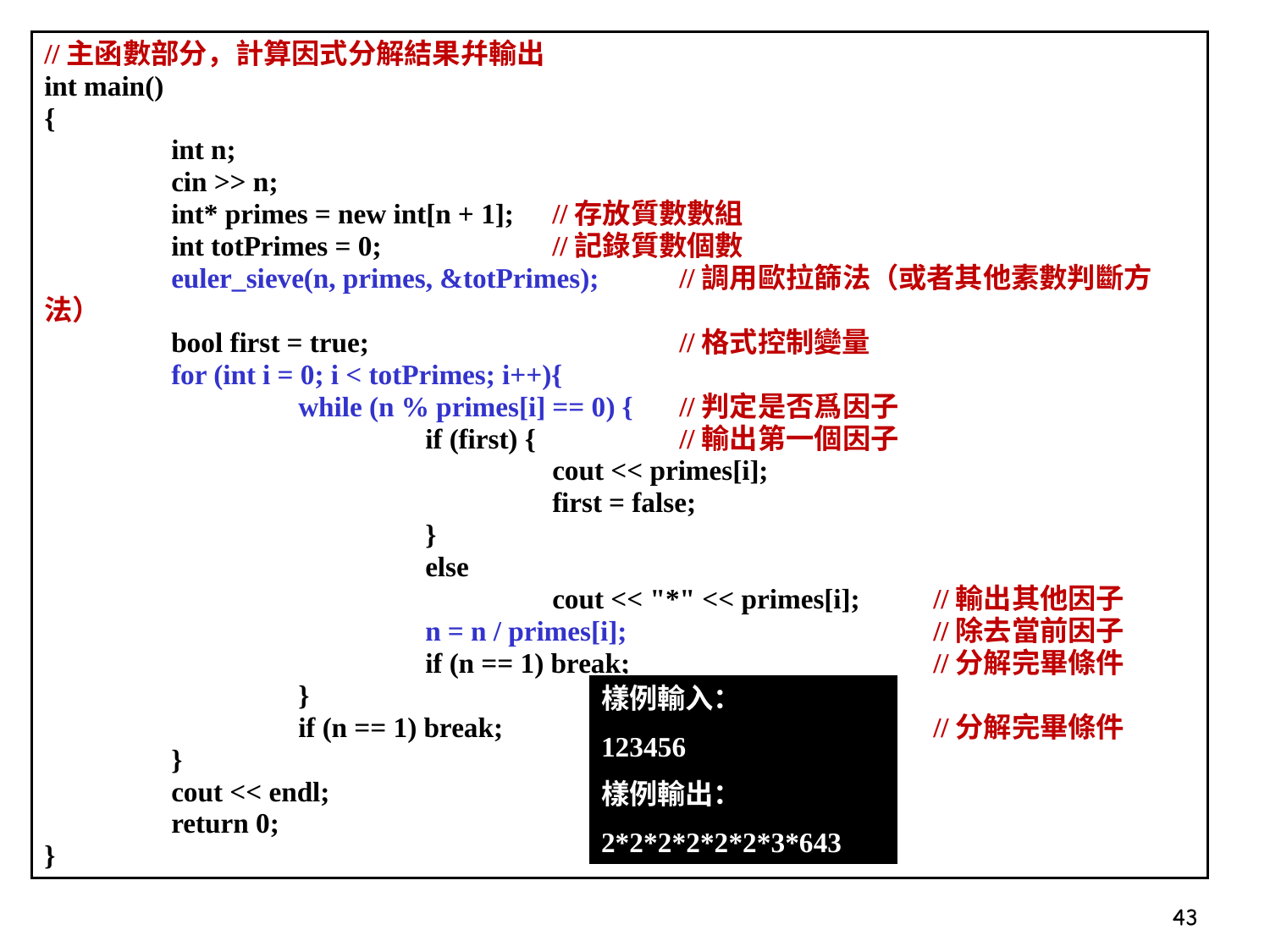

//主函數部分，計算因式分解結果幷輸出
int main()
{
	int n;
	cin >> n;
	int* primes = new int[n + 1];	//存放質數數組
	int totPrimes = 0;		//記錄質數個數
	euler_sieve(n, primes, &totPrimes);	//調用歐拉篩法（或者其他素數判斷方法）
	bool first = true;			//格式控制變量
	for (int i = 0; i < totPrimes; i++){
		while (n % primes[i] == 0) {	//判定是否爲因子
			if (first) {		//輸出第一個因子
				cout << primes[i];
				first = false;
			}
			else
				cout << "*" << primes[i];	//輸出其他因子
			n = n / primes[i];			//除去當前因子
			if (n == 1) break;			//分解完畢條件
		}
		if (n == 1) break;				//分解完畢條件
	}
	cout << endl;
	return 0;
}
樣例輸入：
123456
樣例輸出：
2*2*2*2*2*2*3*643